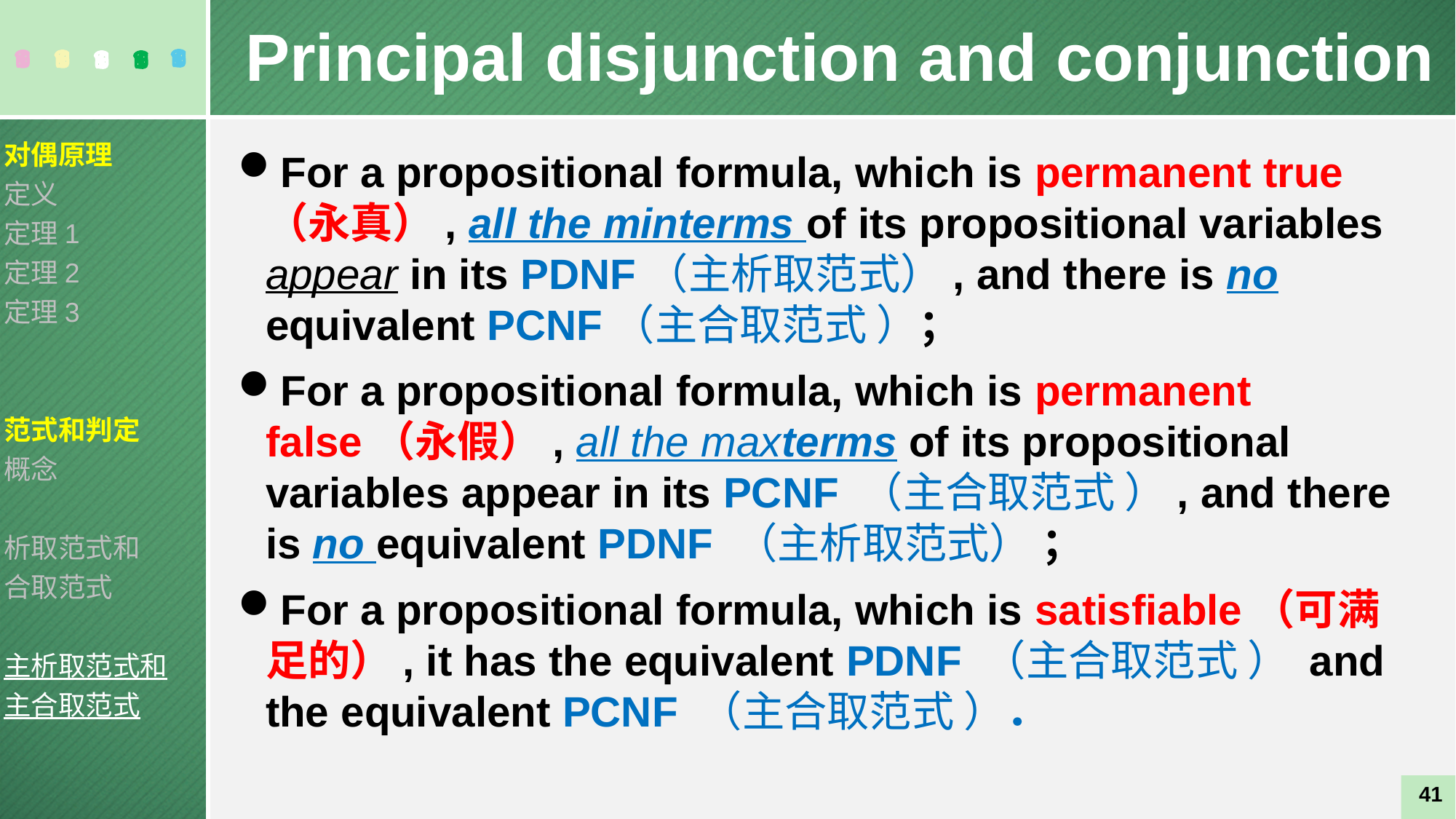

Principal disjunction and conjunction

对偶原理
定义
定理1
定理2
定理3

范式和判定
概念

析取范式和
合取范式

主析取范式和
主合取范式

For a propositional formula, which is permanent true（永真）, all the minterms of its propositional variables appear in its PDNF（主析取范式）, and there is no equivalent PCNF（主合取范式 ）；
For a propositional formula, which is permanent false（永假）, all the maxterms of its propositional variables appear in its PCNF （主合取范式 ）, and there is no equivalent PDNF （主析取范式） ；
For a propositional formula, which is satisfiable（可满足的）, it has the equivalent PDNF （主合取范式 ） and the equivalent PCNF （主合取范式 ）．
41